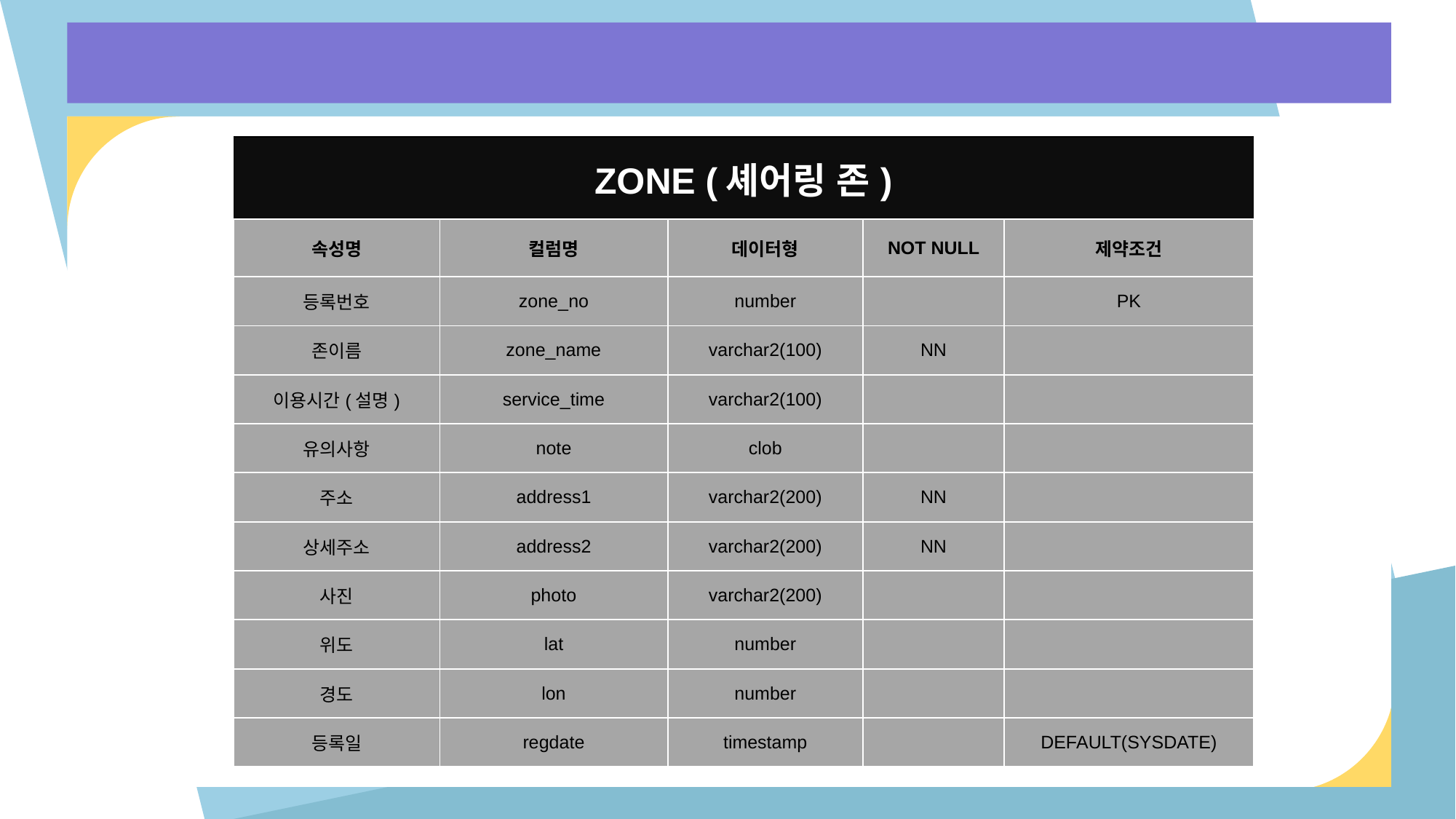

| ZONE (셰어링 존) |  |  |  |  |
| --- | --- | --- | --- | --- |
| 속성명 | 컬럼명 | 데이터형 | NOT NULL | 제약조건 |
| 등록번호 | zone\_no | number |  | PK |
| 존이름 | zone\_name | varchar2(100) | NN |  |
| 이용시간(설명) | service\_time | varchar2(100) |  |  |
| 유의사항 | note | clob |  |  |
| 주소 | address1 | varchar2(200) | NN |  |
| 상세주소 | address2 | varchar2(200) | NN |  |
| 사진 | photo | varchar2(200) |  |  |
| 위도 | lat | number |  |  |
| 경도 | lon | number |  |  |
| 등록일 | regdate | timestamp |  | DEFAULT(SYSDATE) |